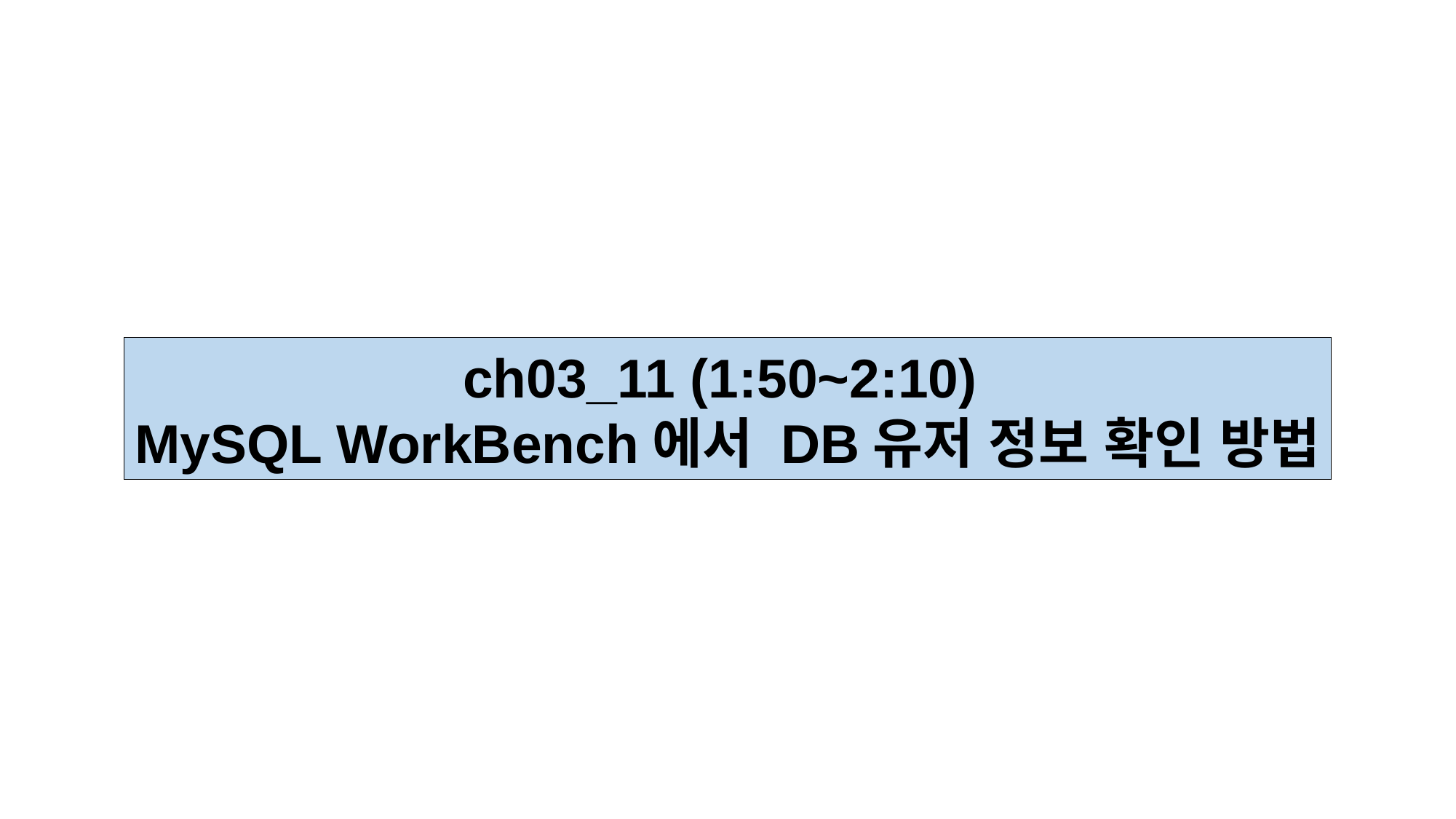

ch03_11 (1:50~2:10)
MySQL WorkBench에서 DB유저 정보 확인 방법